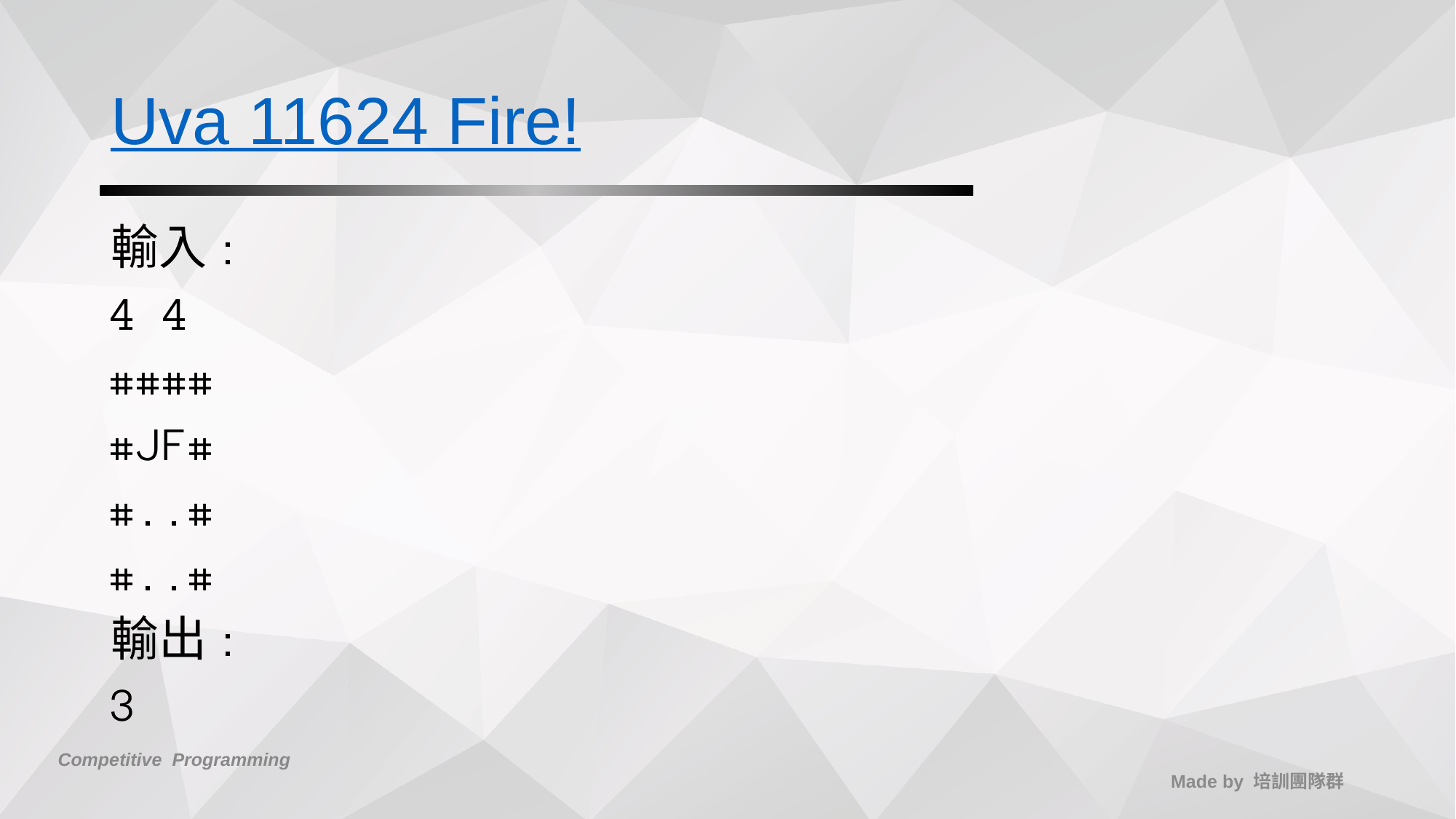

# Uva 11624 Fire!
輸入:
4 4
####
#JF#
#..#
#..#
輸出:
3